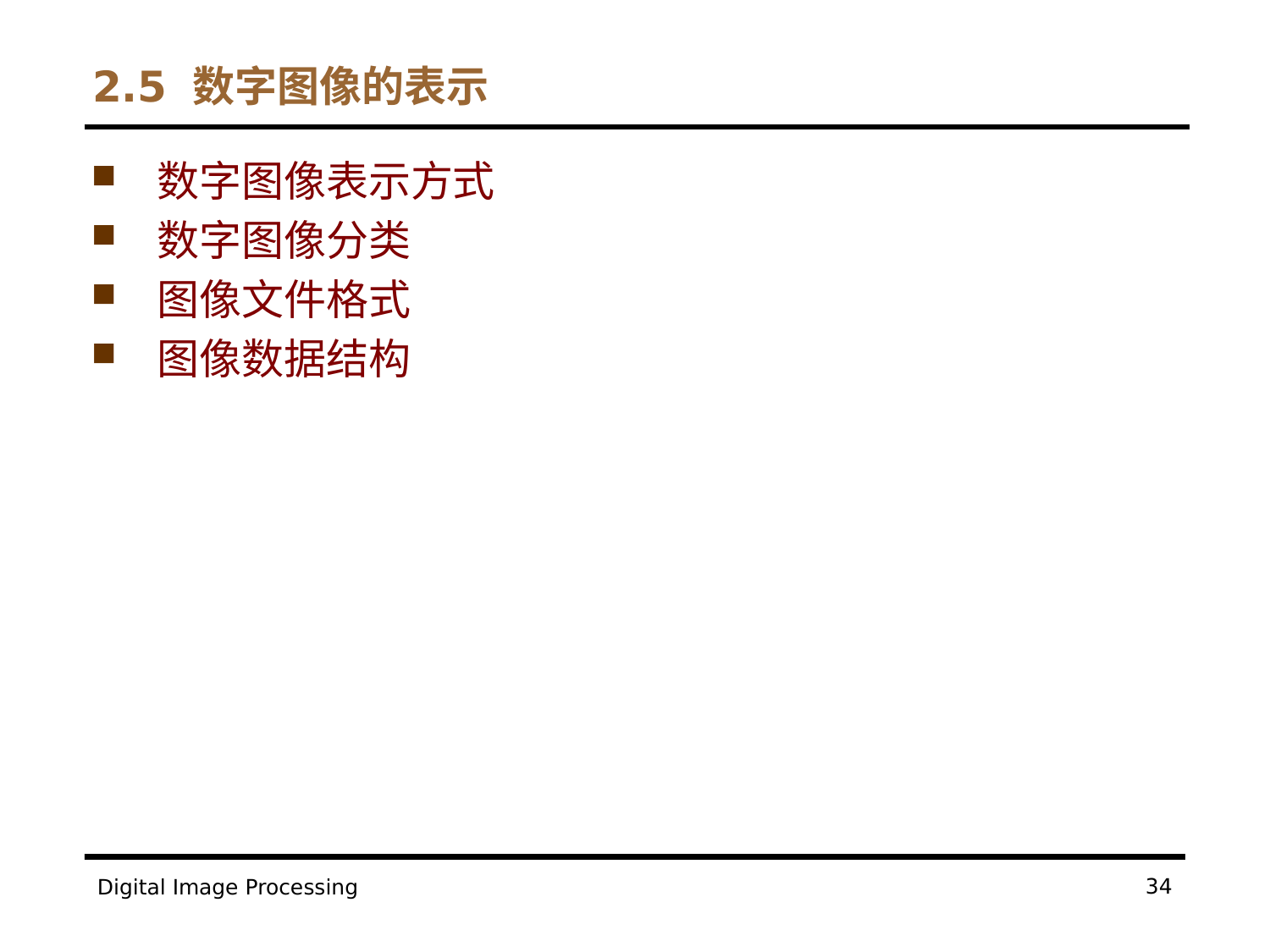

# 2.5 数字图像的表示
数字图像表示方式
数字图像分类
图像文件格式
图像数据结构

34
Digital Image Processing